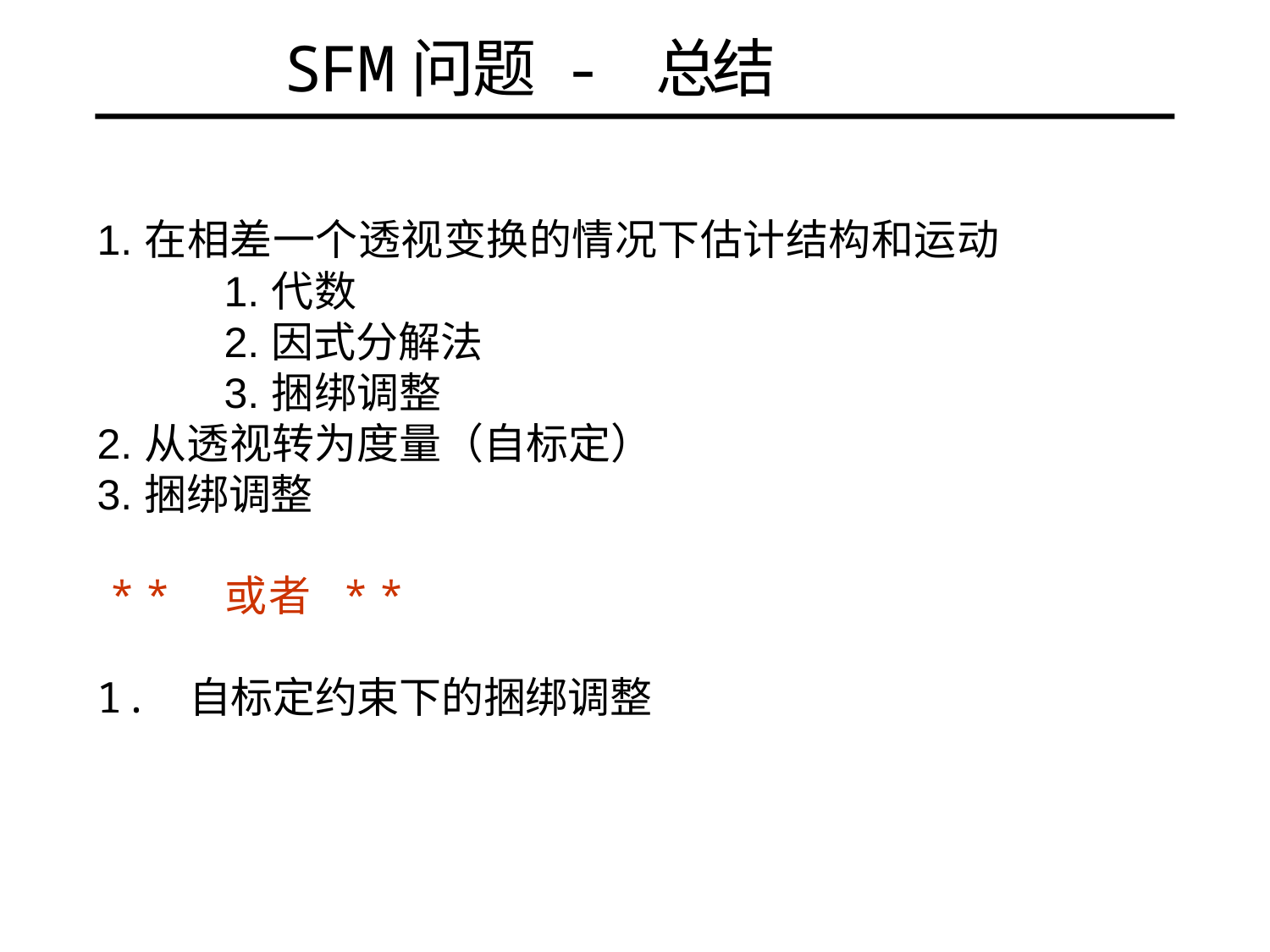

# SFM问题 - 总结

在相差一个透视变换的情况下估计结构和运动
代数
因式分解法
捆绑调整
从透视转为度量（自标定）
捆绑调整

** 或者  **

1. 自标定约束下的捆绑调整